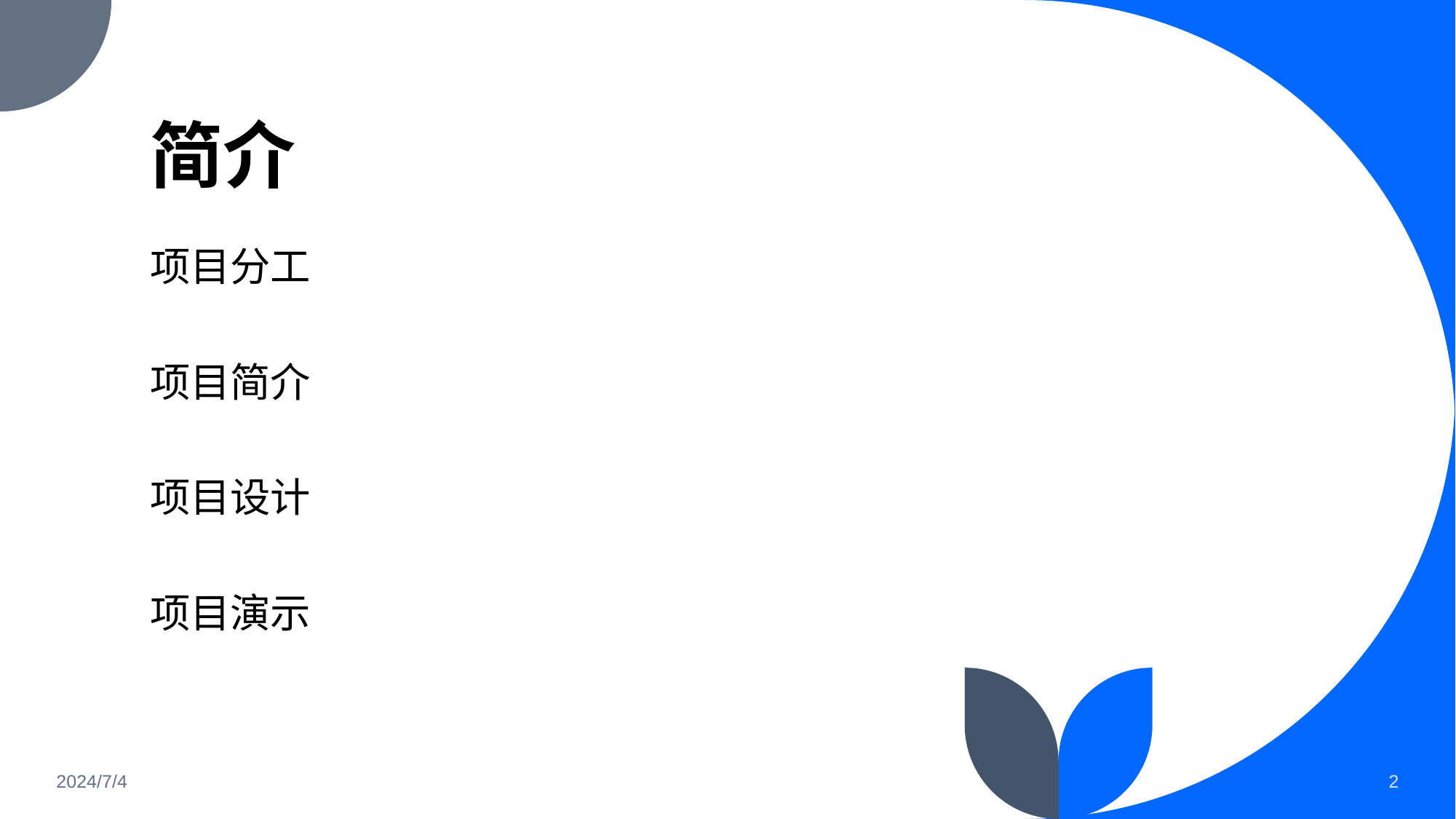

# 简介
项目分工

项目简介

项目设计

项目演示
2024/7/4
2